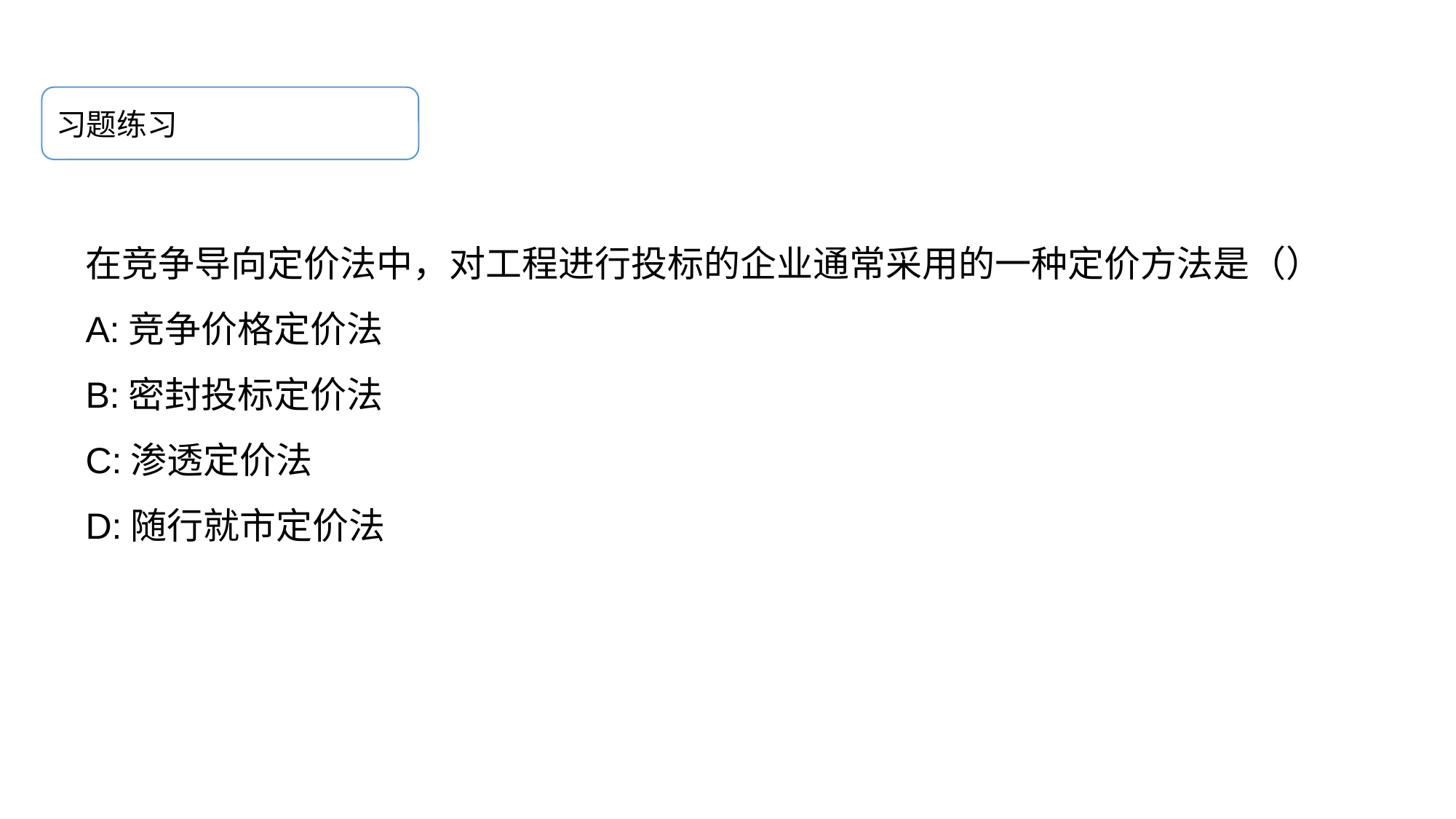

习题练习
在竞争导向定价法中，对工程进行投标的企业通常采用的一种定价方法是（）
A:竞争价格定价法
B:密封投标定价法
C:渗透定价法
D:随行就市定价法